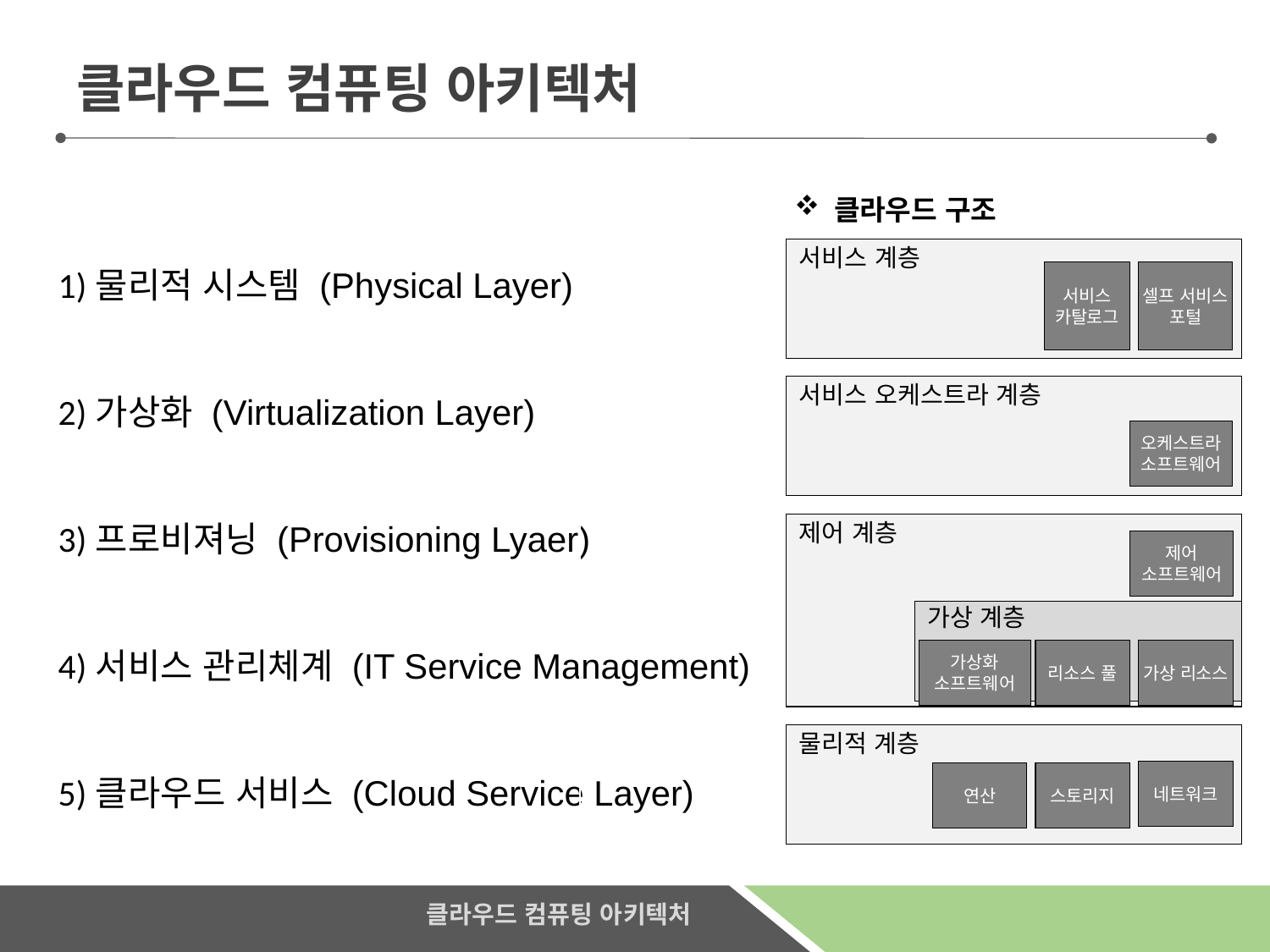

클라우드 컴퓨팅 아키텍처
클라우드 구조

서비스 계층

서비스 카탈로그
셀프 서비스 포털
서비스 오케스트라 계층

오케스트라 소프트웨어
제어 계층

제어 소프트웨어
가상 계층

가상화 소프트웨어
리소스 풀
가상 리소스
물리적 계층

네트워크
연산
스토리지
1)물리적 시스템 (Physical Layer)

2)가상화 (Virtualization Layer)

3)프로비져닝 (Provisioning Lyaer)

4)서비스 관리체계 (IT Service Management)

5)클라우드 서비스 (Cloud Service Layer)

클라우드 컴퓨팅 아키텍처